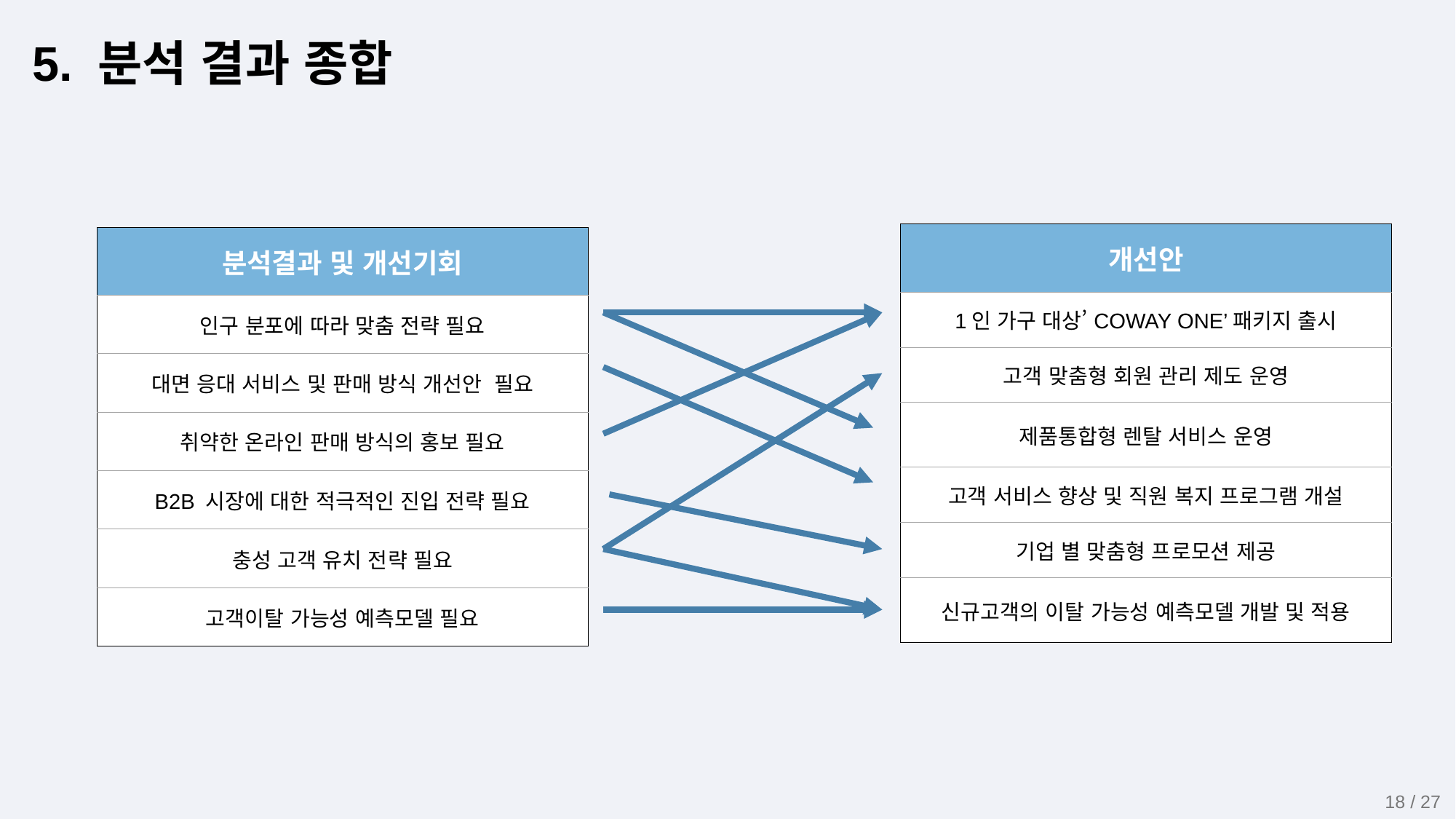

5. 분석 결과 종합
| 개선안 |
| --- |
| 1인 가구 대상’COWAY ONE’패키지 출시 |
| 고객 맞춤형 회원 관리 제도 운영 |
| 제품통합형 렌탈 서비스 운영 |
| 고객 서비스 향상 및 직원 복지 프로그램 개설 |
| 기업 별 맞춤형 프로모션 제공 |
| 신규고객의 이탈 가능성 예측모델 개발 및 적용 |
| 분석결과 및 개선기회 |
| --- |
| 인구 분포에 따라 맞춤 전략 필요 |
| 대면 응대 서비스 및 판매 방식 개선안 필요 |
| 취약한 온라인 판매 방식의 홍보 필요 |
| B2B 시장에 대한 적극적인 진입 전략 필요 |
| 충성 고객 유치 전략 필요 |
| 고객이탈 가능성 예측모델 필요 |
18 / 27